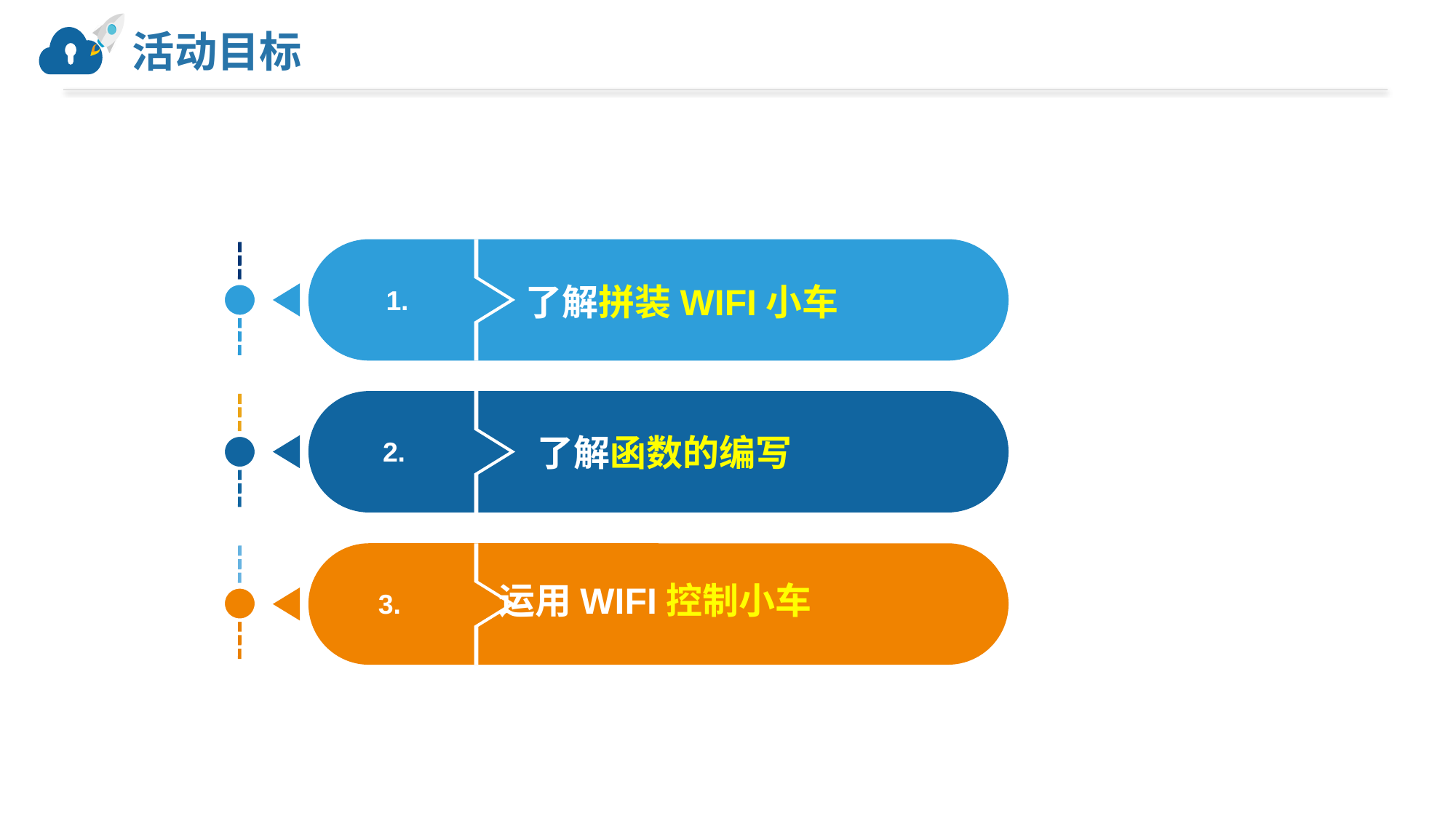

# 活动目标

1.

了解拼装WIFI小车

2.

了解函数的编写

3.

运用WIFI控制小车